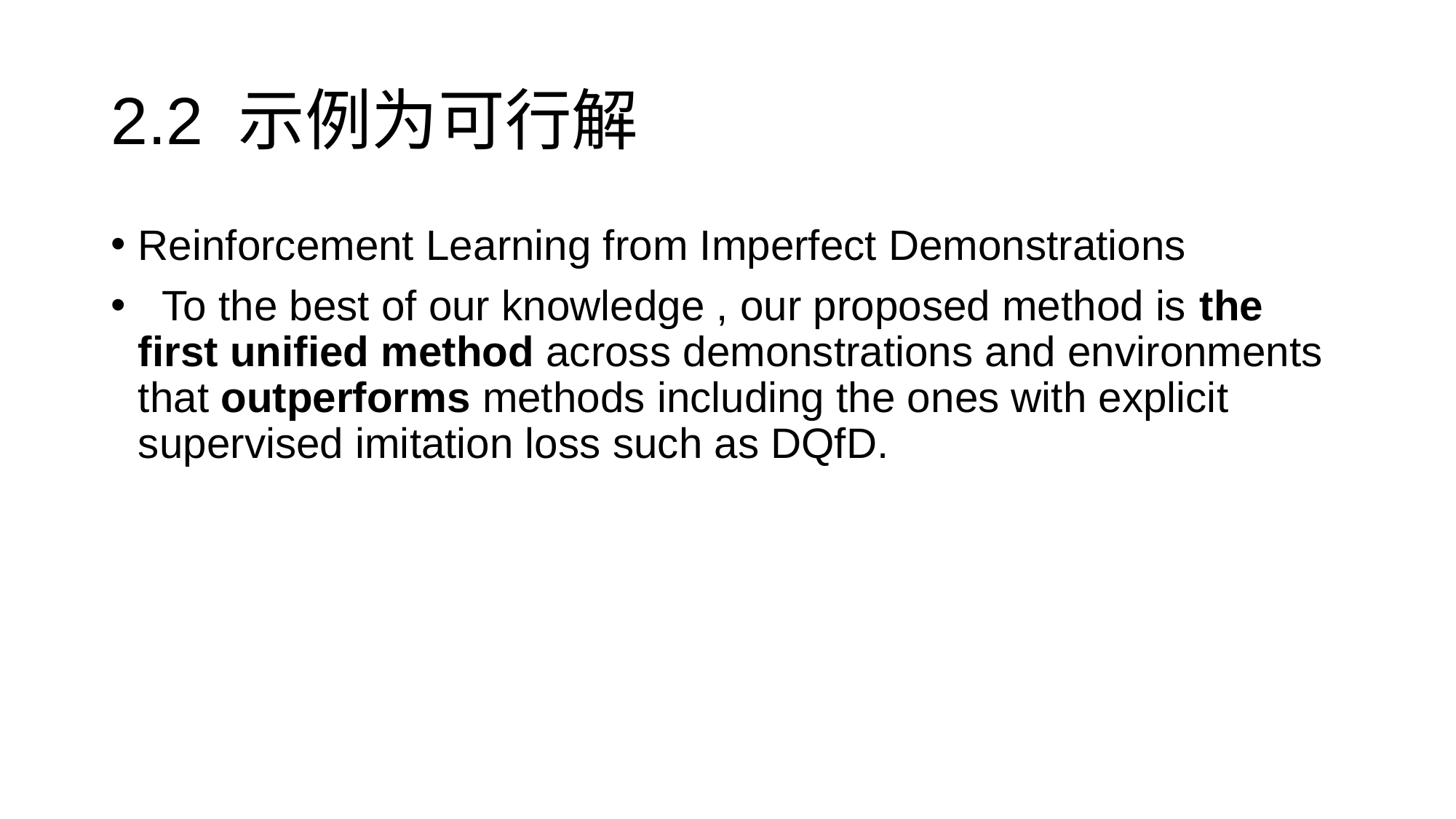

# 2.2 示例为可行解
Reinforcement Learning from Imperfect Demonstrations
  To the best of our knowledge , our proposed method is the first unified method across demonstrations and environments that outperforms methods including the ones with explicit supervised imitation loss such as DQfD.